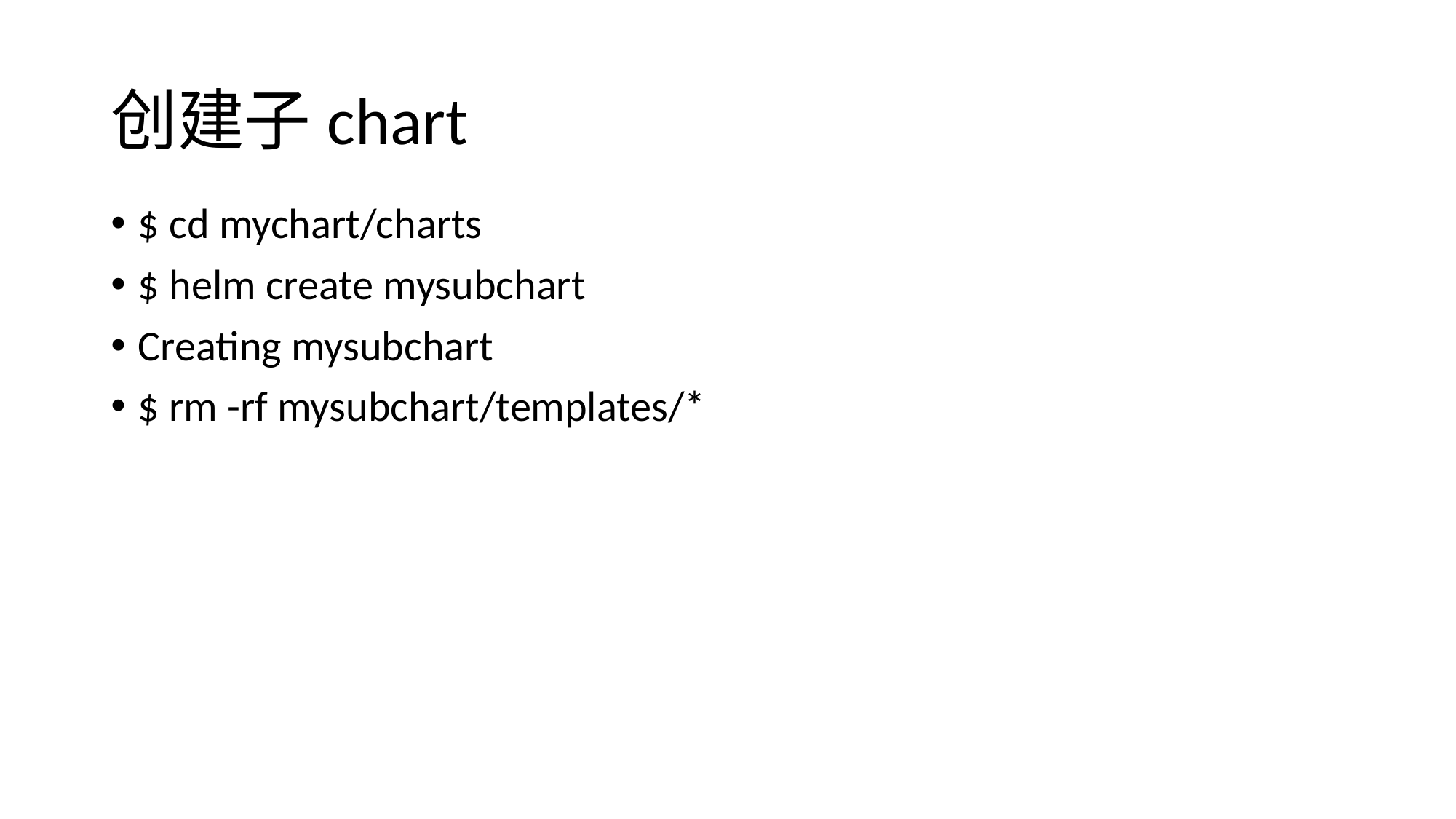

# 创建子chart
$ cd mychart/charts
$ helm create mysubchart
Creating mysubchart
$ rm -rf mysubchart/templates/*